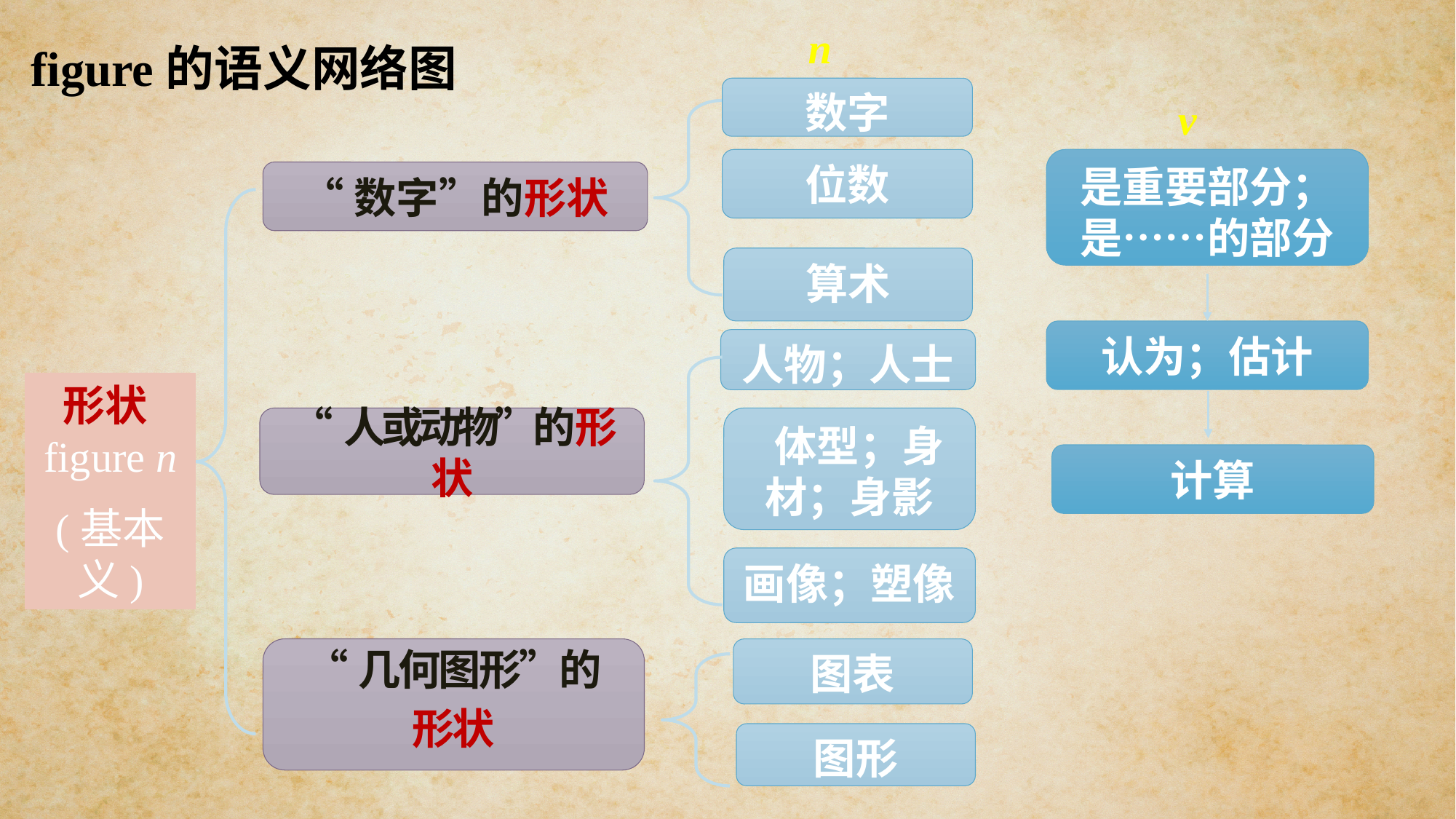

n
figure的语义网络图
数字
v

位数
是重要部分；是……的部分
“数字”的形状

算术
认为；估计
人物；人士

形状figure n
(基本义)
 体型；身材；身影
“人或动物”的形状
计算
画像；塑像
“几何图形”的
形状
图表

图形